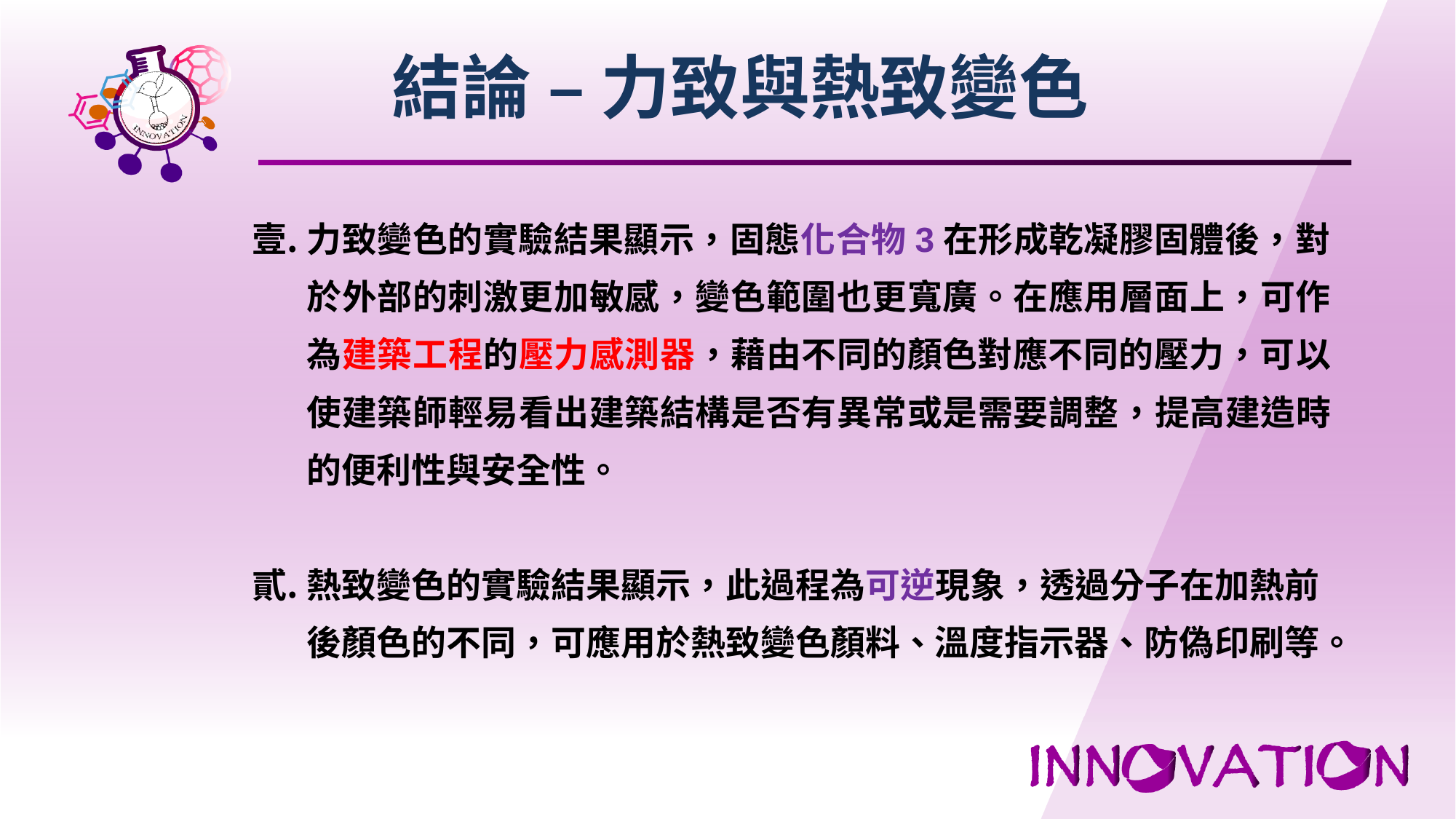

結論 – 力致與熱致變色
力致變色的實驗結果顯示，固態化合物3在形成乾凝膠固體後，對於外部的刺激更加敏感，變色範圍也更寬廣。在應用層面上，可作為建築工程的壓力感測器，藉由不同的顏色對應不同的壓力，可以使建築師輕易看出建築結構是否有異常或是需要調整，提高建造時的便利性與安全性。

熱致變色的實驗結果顯示，此過程為可逆現象，透過分子在加熱前後顏色的不同，可應用於熱致變色顏料、溫度指示器、防偽印刷等。